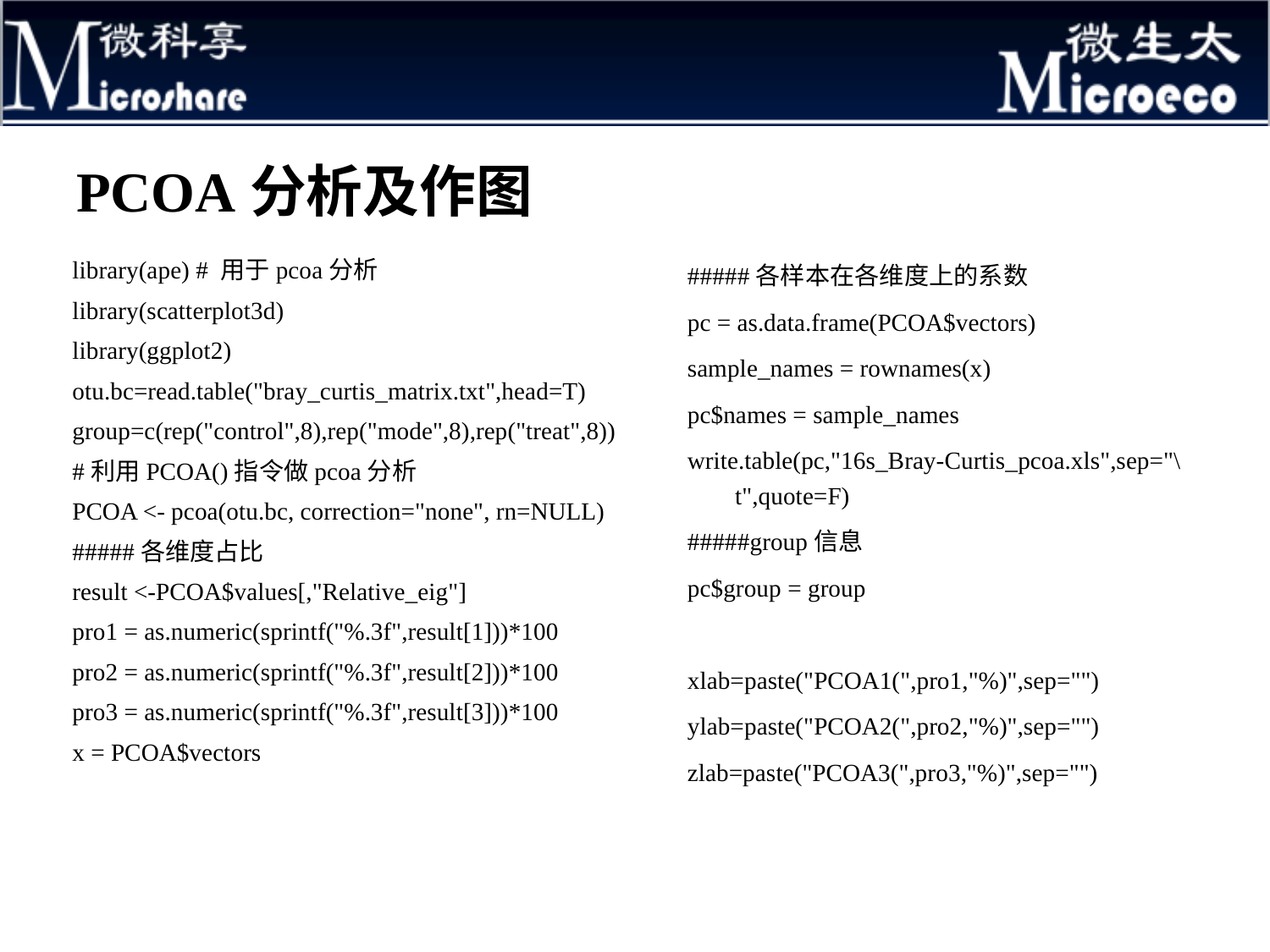

# PCOA分析及作图
library(ape) # 用于pcoa分析
library(scatterplot3d)
library(ggplot2)
otu.bc=read.table("bray_curtis_matrix.txt",head=T)
group=c(rep("control",8),rep("mode",8),rep("treat",8))
#利用PCOA()指令做pcoa分析
PCOA <- pcoa(otu.bc, correction="none", rn=NULL)
#####各维度占比
result <-PCOA$values[,"Relative_eig"]
pro1 = as.numeric(sprintf("%.3f",result[1]))*100
pro2 = as.numeric(sprintf("%.3f",result[2]))*100
pro3 = as.numeric(sprintf("%.3f",result[3]))*100
x = PCOA$vectors
#####各样本在各维度上的系数
pc = as.data.frame(PCOA$vectors)
sample_names = rownames(x)
pc$names = sample_names
write.table(pc,"16s_Bray-Curtis_pcoa.xls",sep="\t",quote=F)
#####group信息
pc$group = group

xlab=paste("PCOA1(",pro1,"%)",sep="")
ylab=paste("PCOA2(",pro2,"%)",sep="")
zlab=paste("PCOA3(",pro3,"%)",sep="")